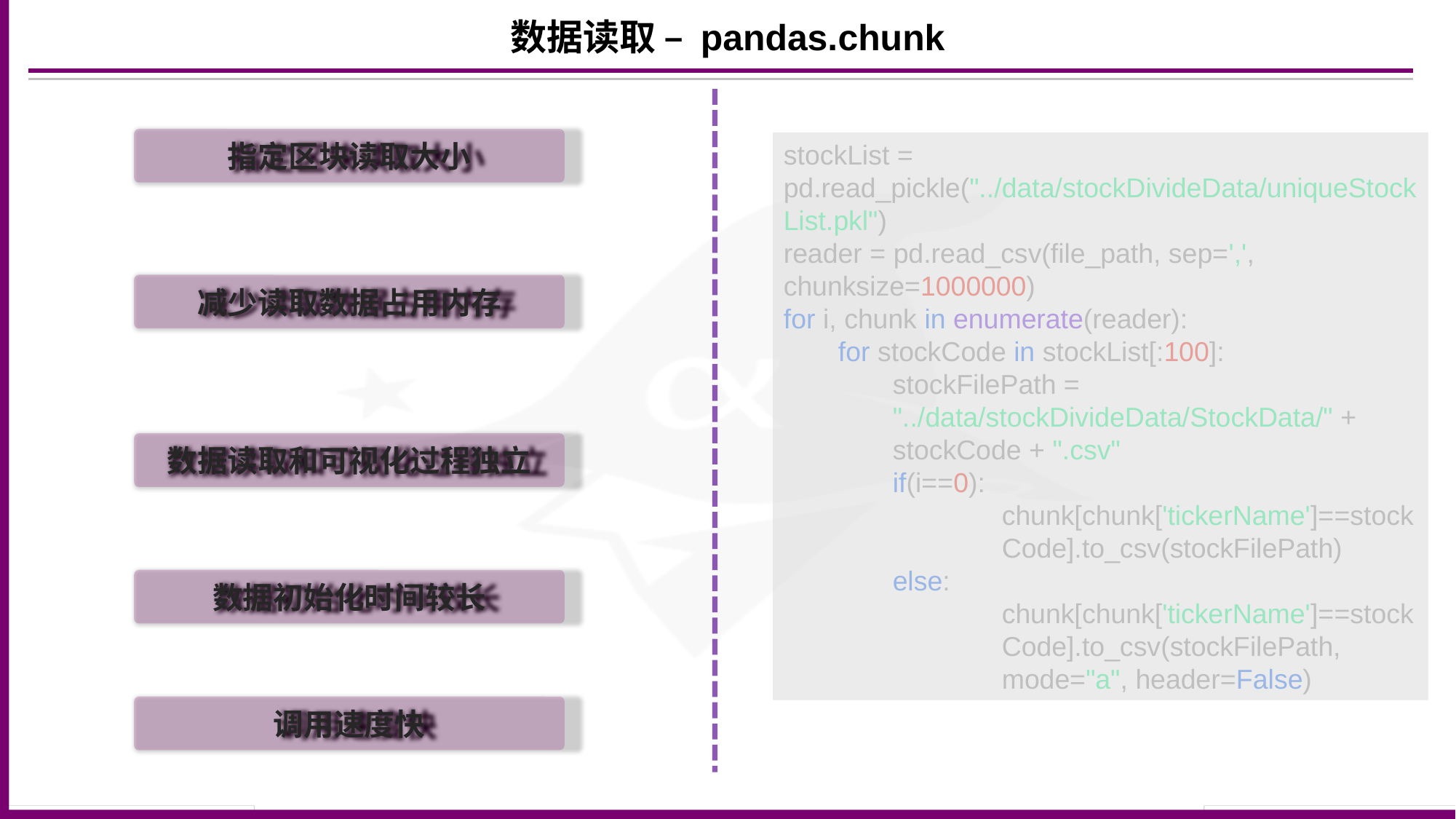

数据读取 – pandas.chunk

指定区块读取大小
stockList = pd.read_pickle("../data/stockDivideData/uniqueStockList.pkl")
reader = pd.read_csv(file_path, sep=',', chunksize=1000000)
for i, chunk in enumerate(reader):
for stockCode in stockList[:100]:
stockFilePath = "../data/stockDivideData/StockData/" + stockCode + ".csv"
if(i==0):
	chunk[chunk['tickerName']==stock	Code].to_csv(stockFilePath)
else:
	chunk[chunk['tickerName']==stock	Code].to_csv(stockFilePath, 	mode="a", header=False)
减少读取数据占用内存
数据读取和可视化过程独立
数据初始化时间较长
调用速度快